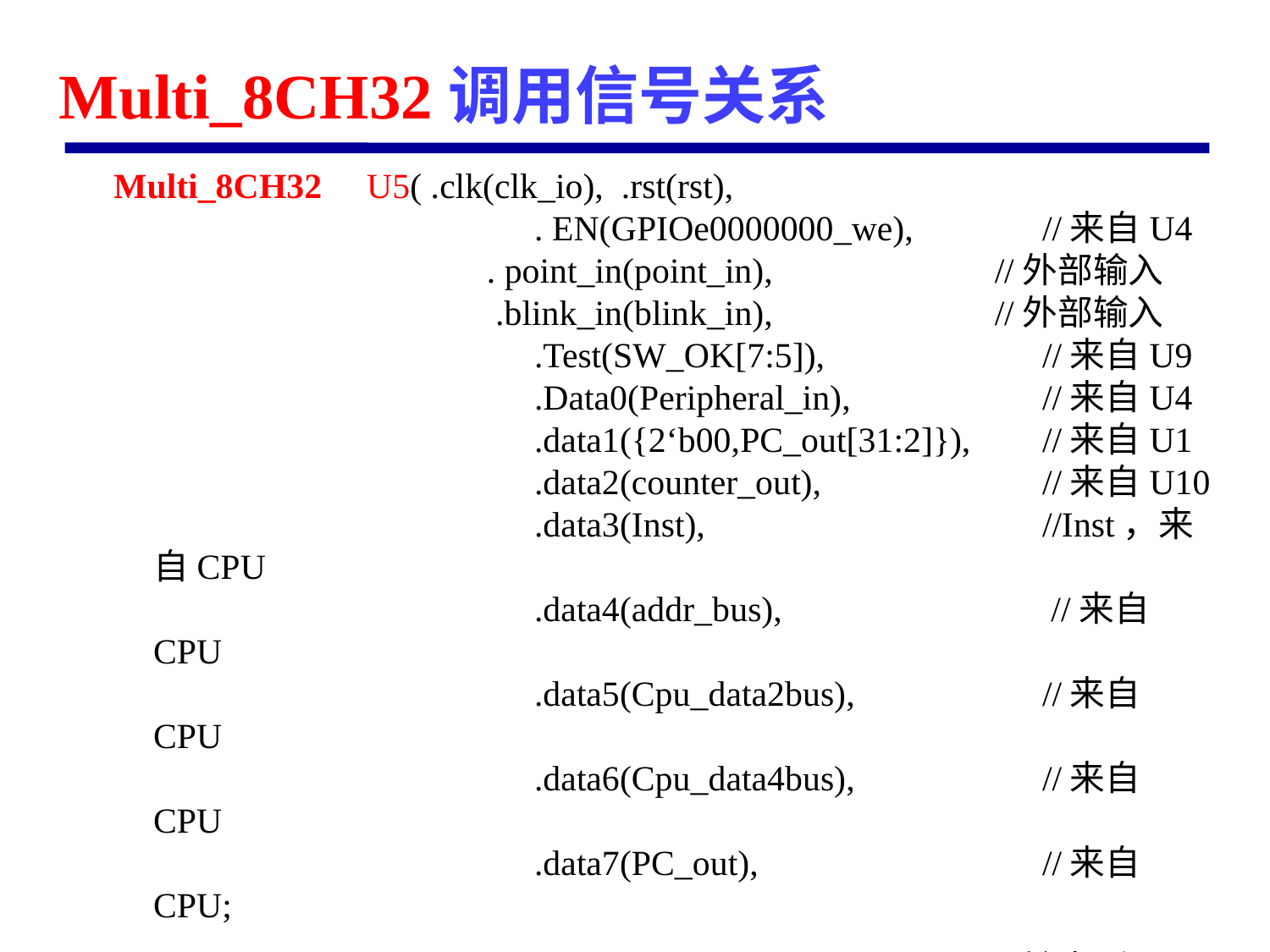

# Multi_8CH32调用信号关系
Multi_8CH32     U5( .clk(clk_io),  .rst(rst),
				. EN(GPIOe0000000_we),		//来自U4
			. point_in(point_in),		//外部输入
			 .blink_in(blink_in), 		//外部输入
				.Test(SW_OK[7:5]), 		//来自U9
				.Data0(Peripheral_in),   		//来自U4
				.data1({2‘b00,PC_out[31:2]}),   	//来自U1
				.data2(counter_out),         		//来自U10
				.data3(Inst),	           		//Inst，来自CPU
				.data4(addr_bus),	          		 //来自CPU
				.data5(Cpu_data2bus),		//来自CPU
				.data6(Cpu_data4bus),   	 	//来自CPU
				.data7(PC_out),	         		//来自CPU;

			.point_out(point_out),	      	//输出到U6
			.blink_out(blink_out),    		//输出到U6
				.disp_num(disp_num)		//输出到U6
				);